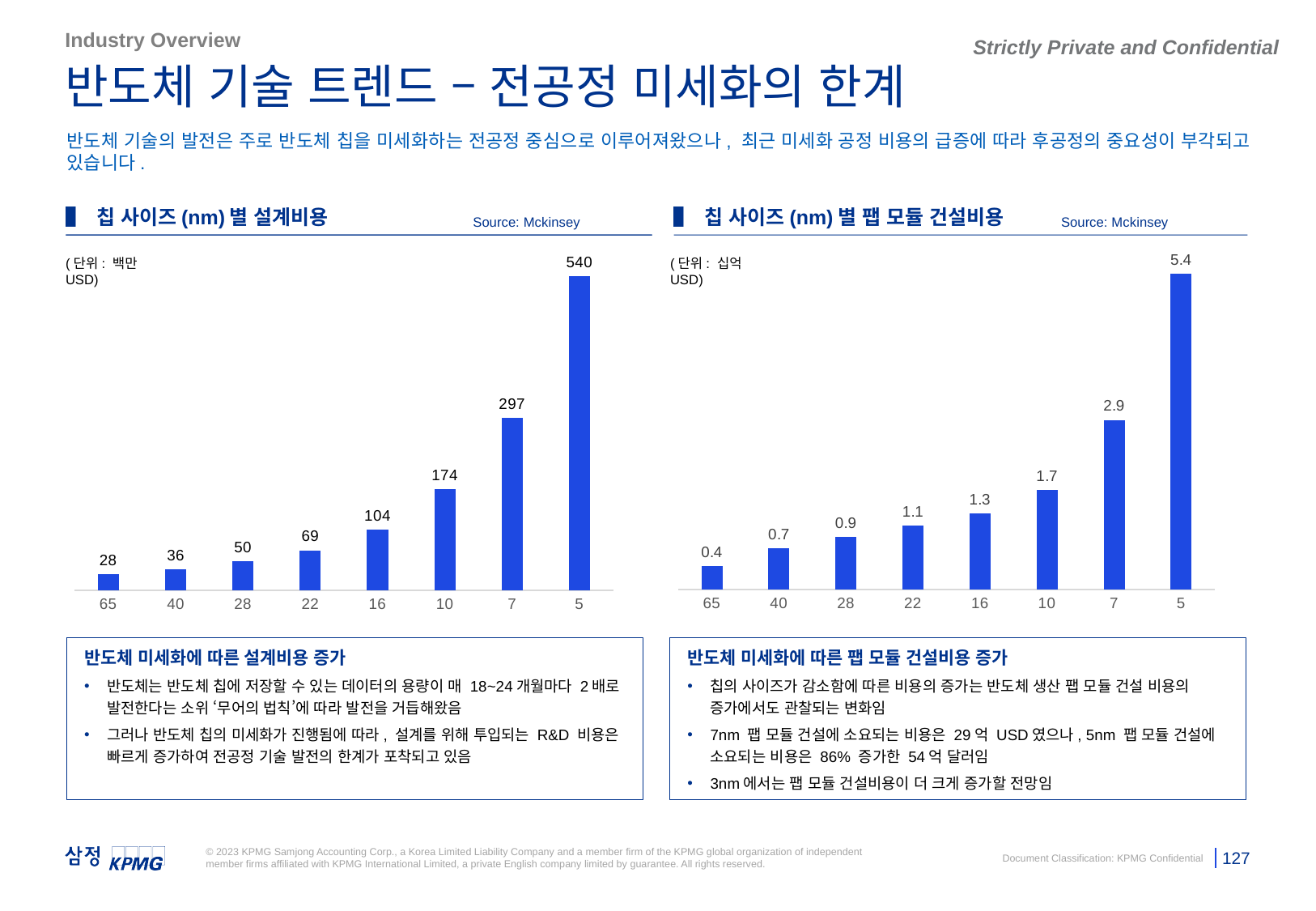

Industry Overview
반도체 기술 트렌드 – 전공정 미세화의 한계
반도체 기술의 발전은 주로 반도체 칩을 미세화하는 전공정 중심으로 이루어져왔으나, 최근 미세화 공정 비용의 급증에 따라 후공정의 중요성이 부각되고 있습니다.

### Chart

| Category | 팹모듈 |
|---|---|
| 65 | 0.4 |
| 40 | 0.7 |
| 28 | 0.9 |
| 22 | 1.1 |
| 16 | 1.3 |
| 10 | 1.7 |
| 7 | 2.9 |
| 5 | 5.4 |
▌ 칩 사이즈(nm)별 설계비용

▌ 칩 사이즈(nm)별 팹 모듈 건설비용

Source: Mckinsey
Source: Mckinsey

### Chart

| Category |  |
|---|---|
| 65 | 28.0 |
| 40 | 36.0 |
| 28 | 50.0 |
| 22 | 69.0 |
| 16 | 104.0 |
| 10 | 174.0 |
| 7 | 297.0 |
| 5 | 540.0 |
(단위: 백만USD)
(단위: 십억USD)
반도체 미세화에 따른 설계비용 증가
반도체는 반도체 칩에 저장할 수 있는 데이터의 용량이 매 18~24개월마다 2배로 발전한다는 소위 ‘무어의 법칙’에 따라 발전을 거듭해왔음
그러나 반도체 칩의 미세화가 진행됨에 따라, 설계를 위해 투입되는 R&D 비용은 빠르게 증가하여 전공정 기술 발전의 한계가 포착되고 있음

반도체 미세화에 따른 팹 모듈 건설비용 증가
칩의 사이즈가 감소함에 따른 비용의 증가는 반도체 생산 팹 모듈 건설 비용의 증가에서도 관찰되는 변화임
7nm 팹 모듈 건설에 소요되는 비용은 29억 USD였으나, 5nm 팹 모듈 건설에 소요되는 비용은 86% 증가한 54억 달러임
3nm에서는 팹 모듈 건설비용이 더 크게 증가할 전망임